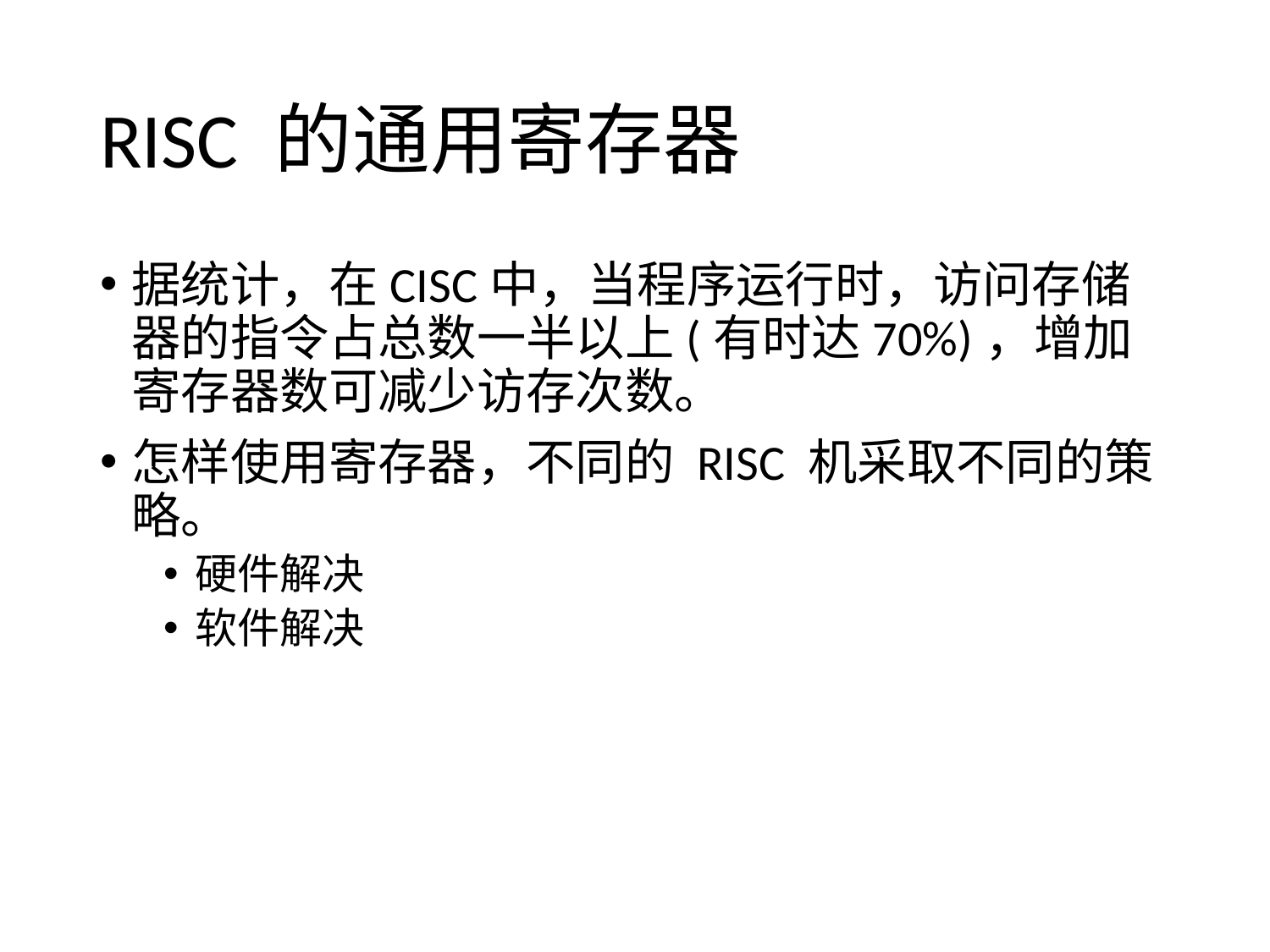

# RISC 的通用寄存器
据统计，在CISC中，当程序运行时，访问存储器的指令占总数一半以上(有时达70%)，增加寄存器数可减少访存次数。
怎样使用寄存器，不同的 RISC 机采取不同的策略。
硬件解决
软件解决